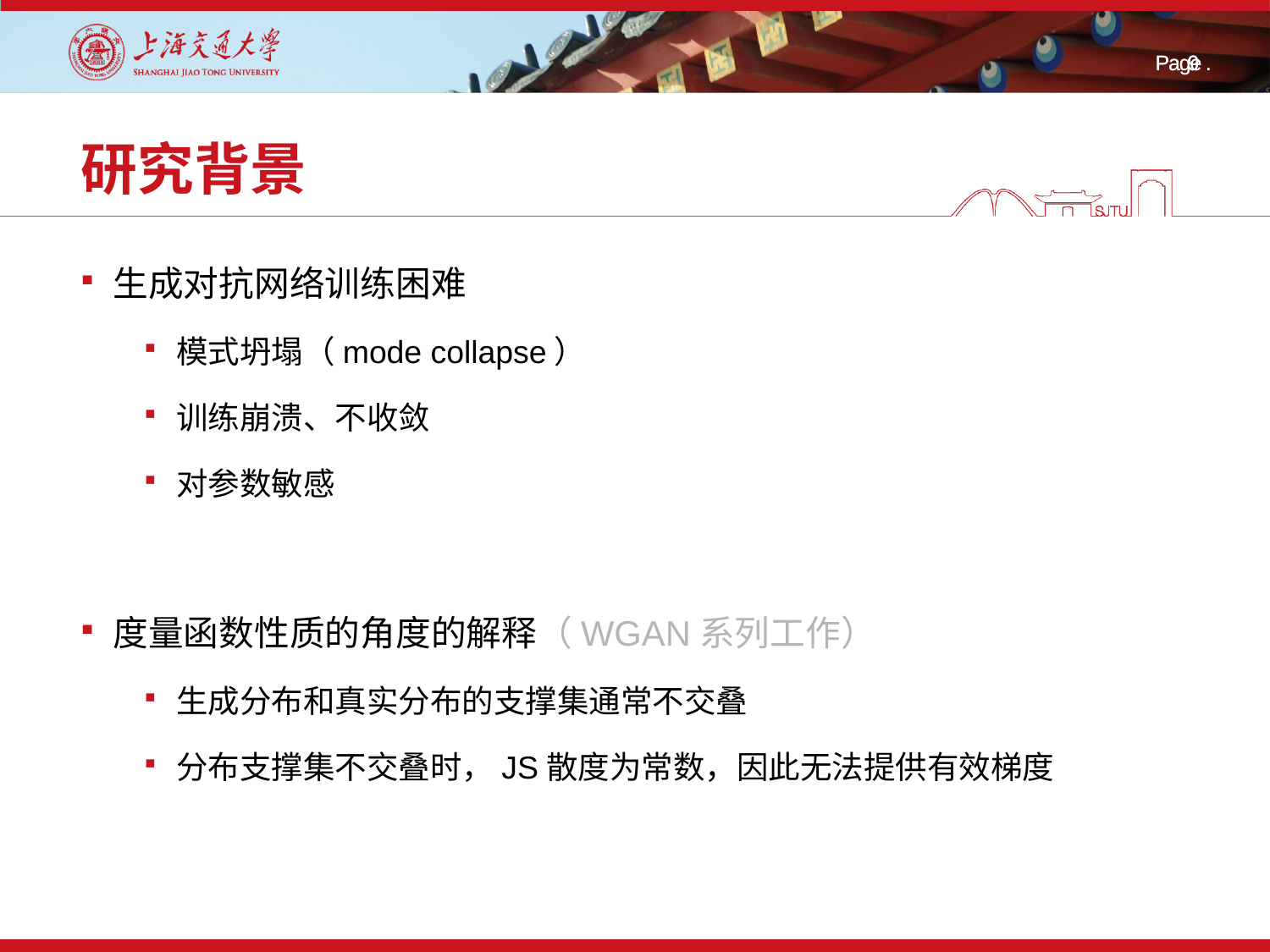

# 研究背景
生成对抗网络训练困难
模式坍塌（mode collapse）
训练崩溃、不收敛
对参数敏感

度量函数性质的角度的解释（WGAN系列工作）
生成分布和真实分布的支撑集通常不交叠
分布支撑集不交叠时，JS散度为常数，因此无法提供有效梯度